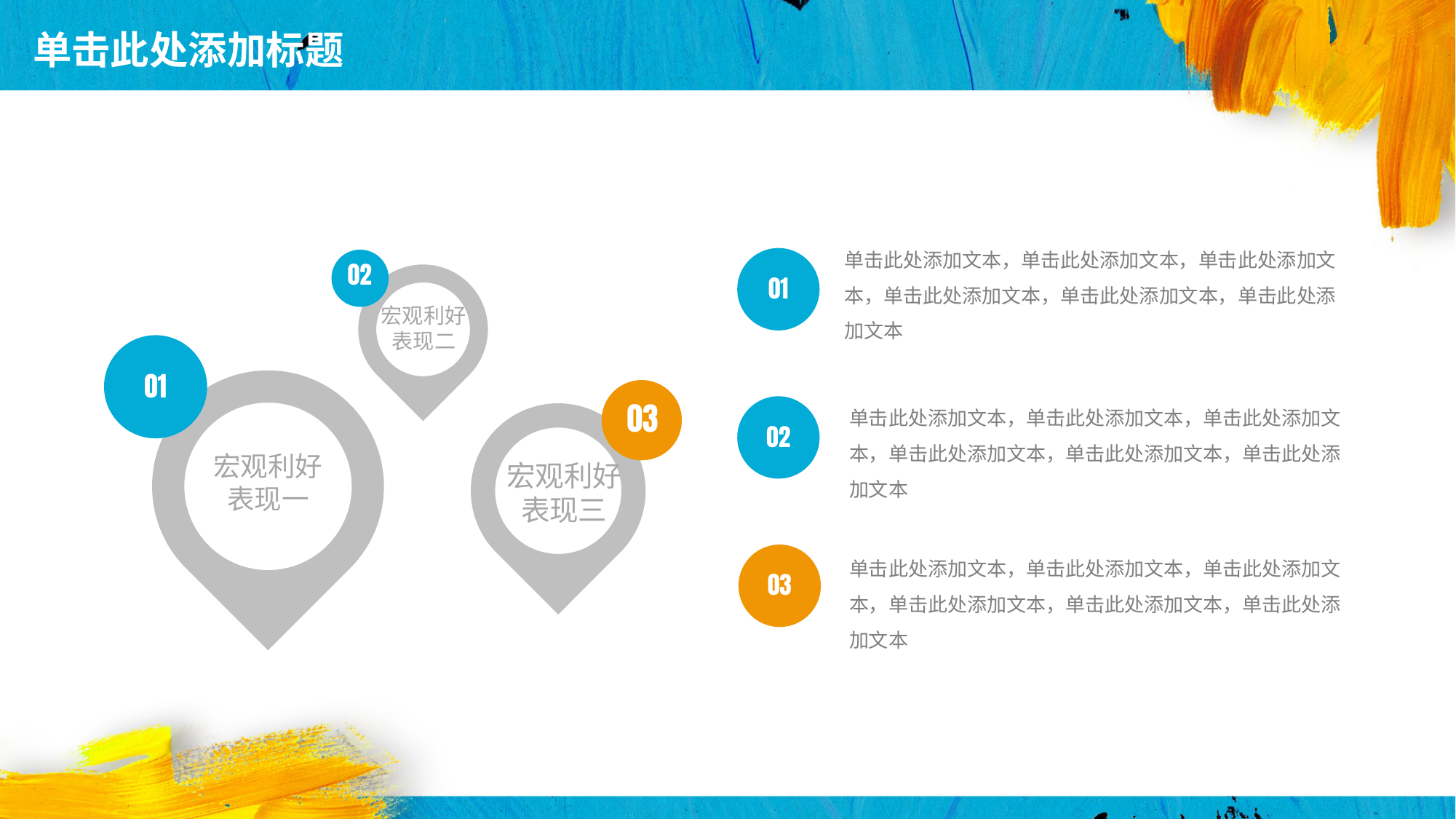

# 单击此处添加标题
单击此处添加文本，单击此处添加文本，单击此处添加文本，单击此处添加文本，单击此处添加文本，单击此处添加文本
01

02

宏观利好
表现二
01

宏观利好
表现一

03

宏观利好
表现三
单击此处添加文本，单击此处添加文本，单击此处添加文本，单击此处添加文本，单击此处添加文本，单击此处添加文本
02
单击此处添加文本，单击此处添加文本，单击此处添加文本，单击此处添加文本，单击此处添加文本，单击此处添加文本
03